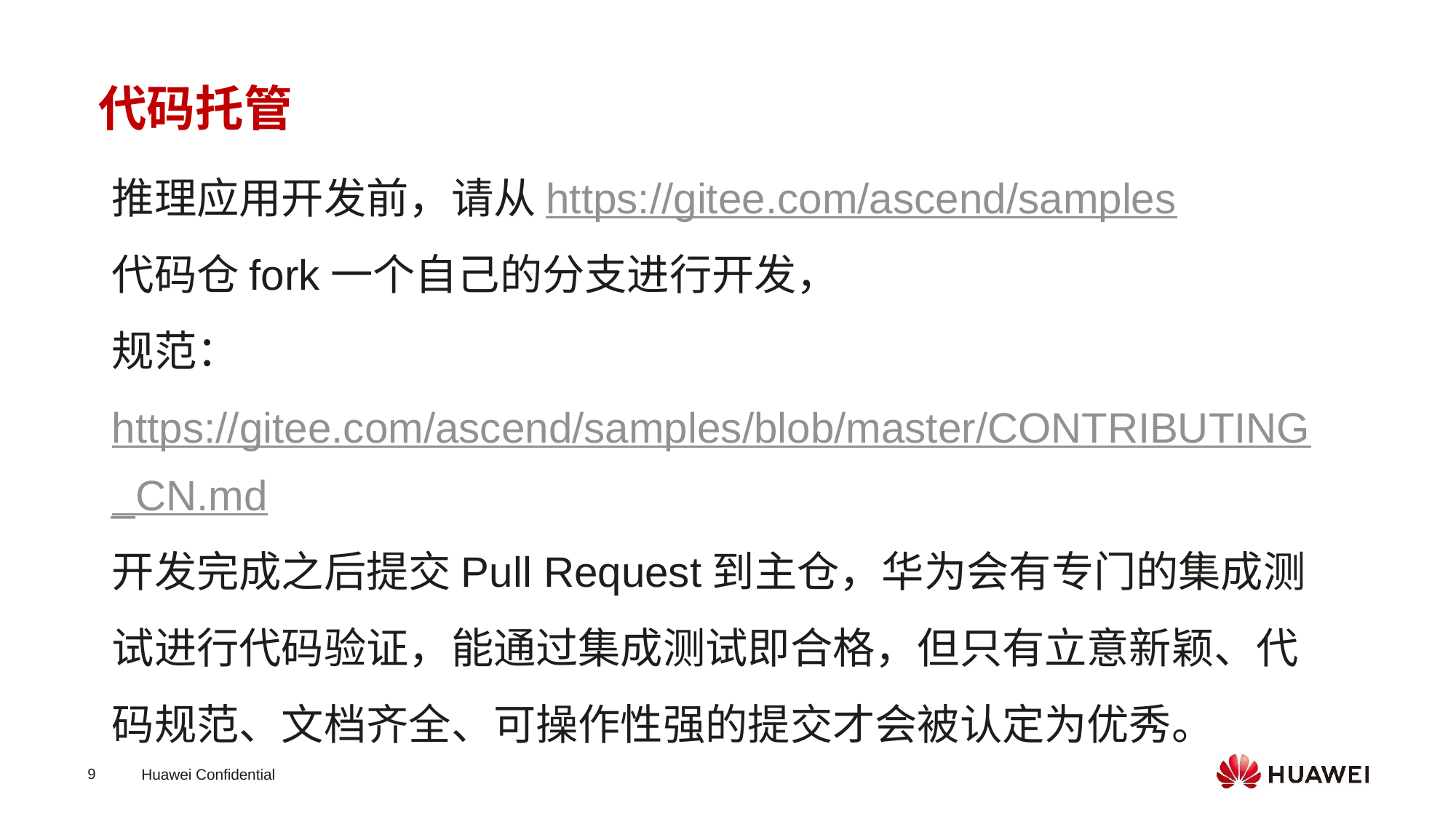

代码托管
推理应用开发前，请从https://gitee.com/ascend/samples
代码仓fork一个自己的分支进行开发，
规范：
https://gitee.com/ascend/samples/blob/master/CONTRIBUTING_CN.md
开发完成之后提交Pull Request到主仓，华为会有专门的集成测试进行代码验证，能通过集成测试即合格，但只有立意新颖、代码规范、文档齐全、可操作性强的提交才会被认定为优秀。